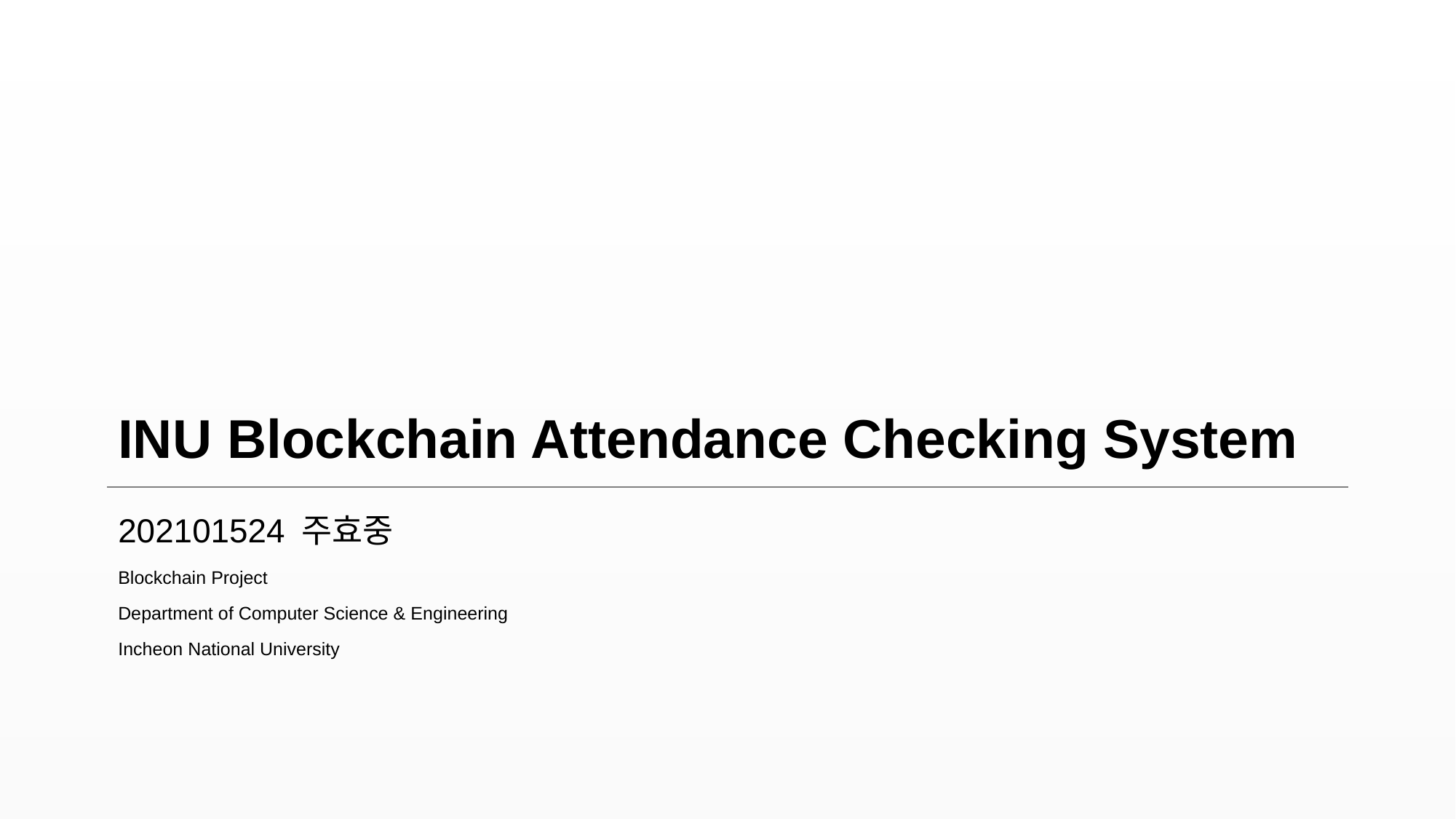

# INU Blockchain Attendance Checking System
202101524 주효중
Blockchain Project
Department of Computer Science & Engineering
Incheon National University